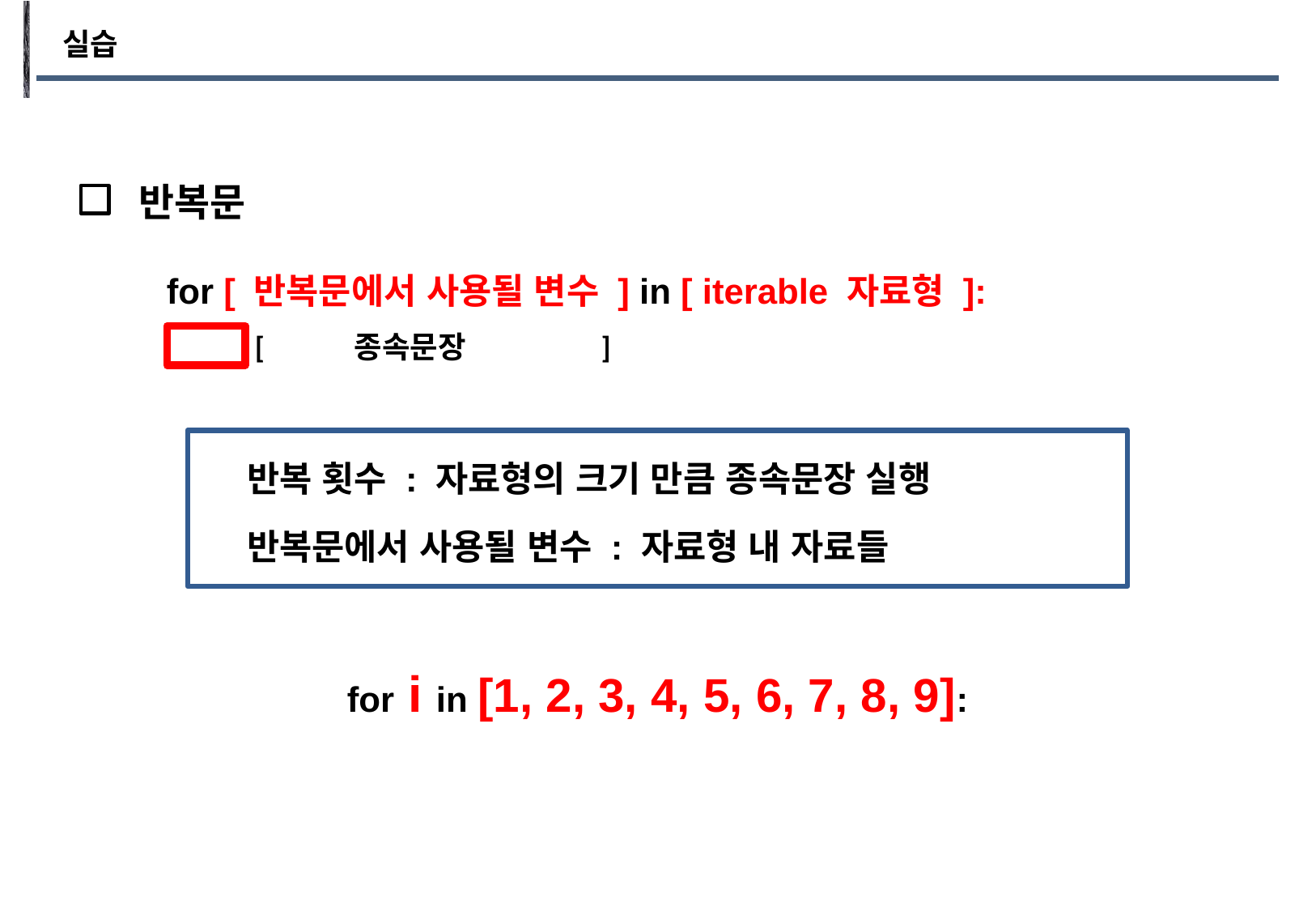

실습

반복문

for [ 반복문에서 사용될 변수 ] in [ iterable 자료형 ]:
[            종속문장               ]

반복 횟수 : 자료형의 크기 만큼 종속문장 실행
반복문에서 사용될 변수 : 자료형 내 자료들
for i in [1, 2, 3, 4, 5, 6, 7, 8, 9]: